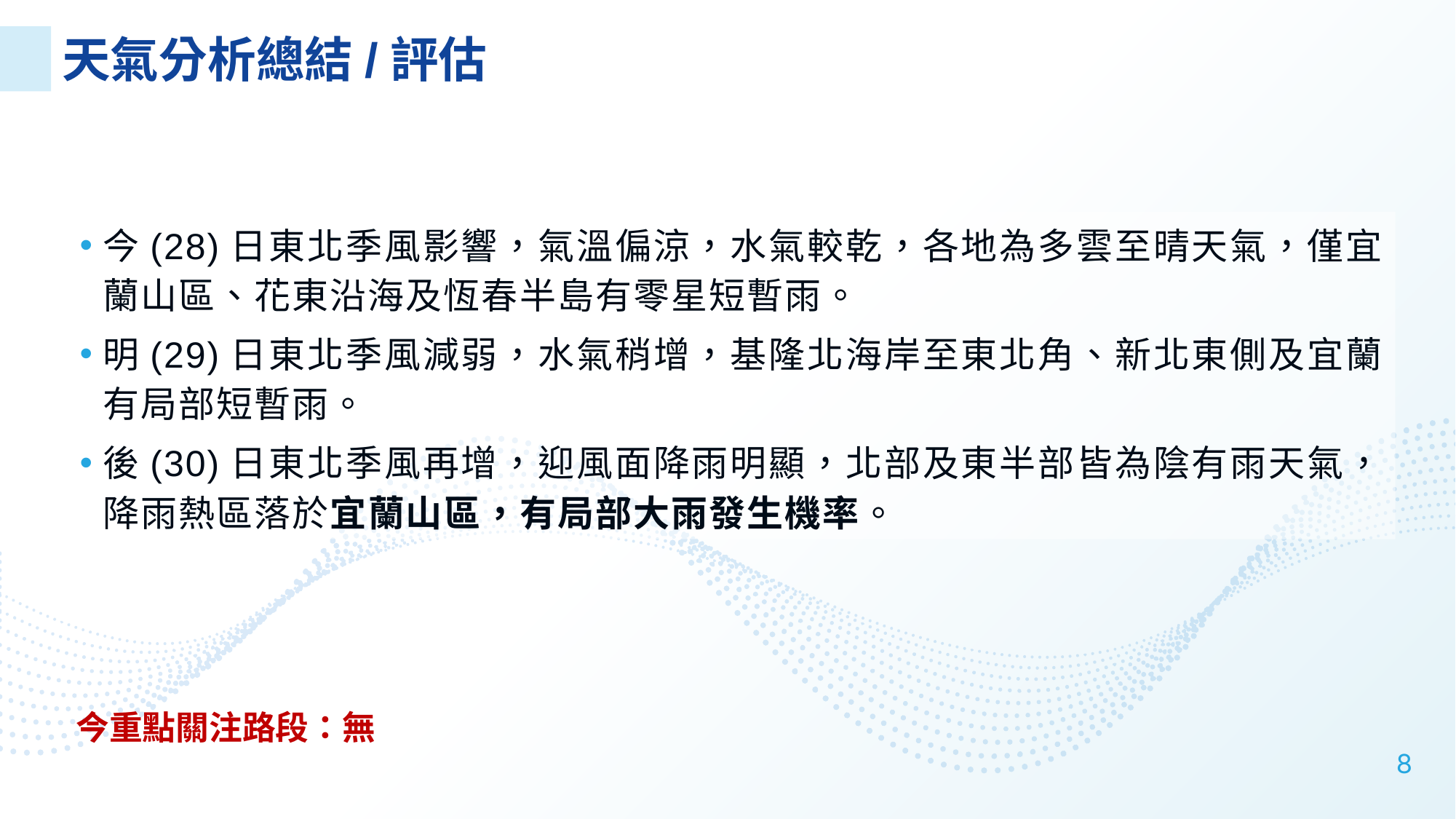

今(28)日東北季風影響，氣溫偏涼，水氣較乾，各地為多雲至晴天氣，僅宜蘭山區、花東沿海及恆春半島有零星短暫雨。
明(29)日東北季風減弱，水氣稍增，基隆北海岸至東北角、新北東側及宜蘭有局部短暫雨。
後(30)日東北季風再增，迎風面降雨明顯，北部及東半部皆為陰有雨天氣，降雨熱區落於宜蘭山區，有局部大雨發生機率。
今重點關注路段：無

8